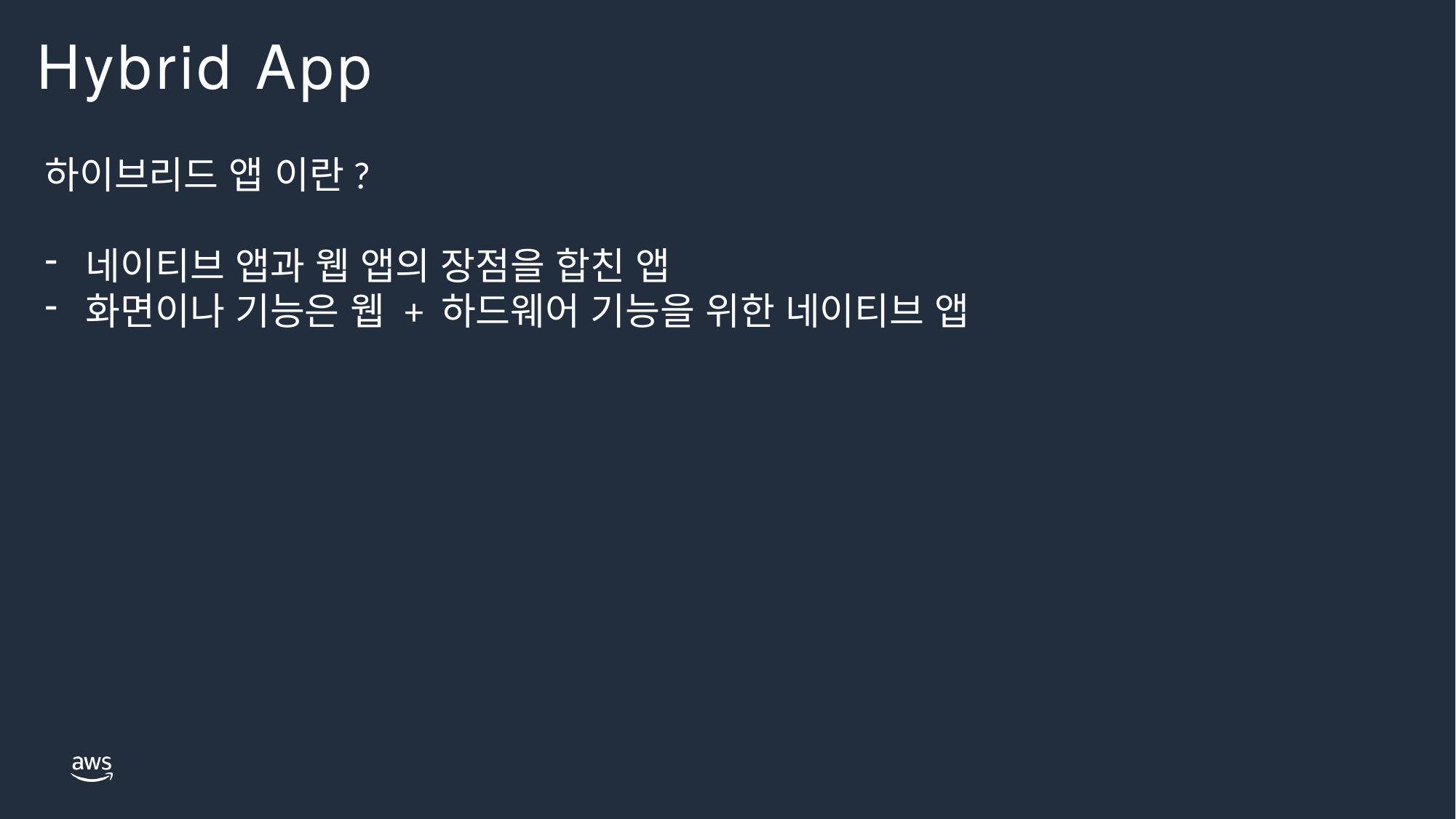

# Hybrid App
하이브리드 앱 이란?

네이티브 앱과 웹 앱의 장점을 합친 앱
화면이나 기능은 웹 + 하드웨어 기능을 위한 네이티브 앱